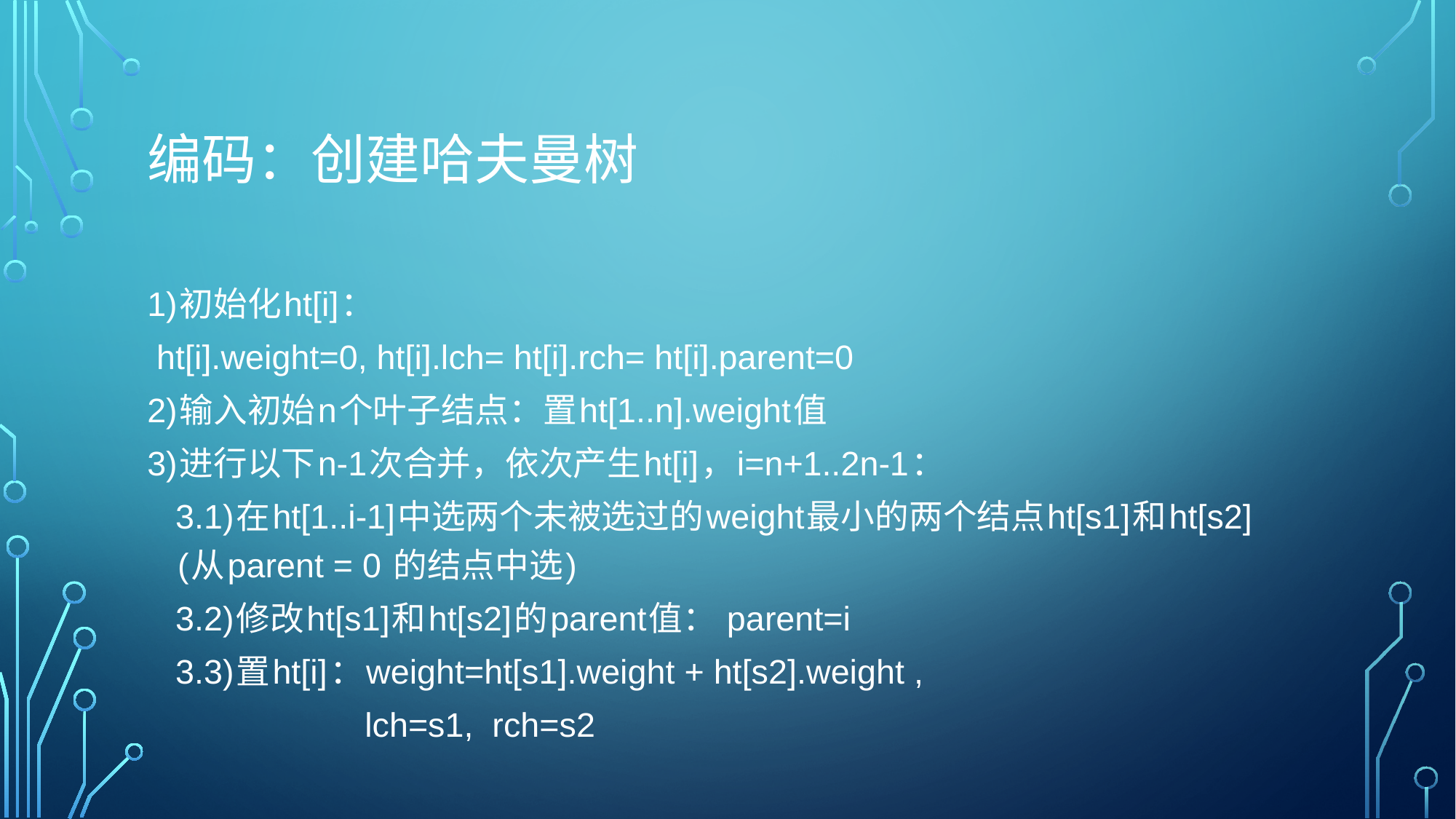

# 编码：创建哈夫曼树
1)初始化ht[i]：
 ht[i].weight=0, ht[i].lch= ht[i].rch= ht[i].parent=0
2)输入初始n个叶子结点：置ht[1..n].weight值
3)进行以下n-1次合并，依次产生ht[i]，i=n+1..2n-1：
   3.1)在ht[1..i-1]中选两个未被选过的weight最小的两个结点ht[s1]和ht[s2] (从parent = 0 的结点中选)
   3.2)修改ht[s1]和ht[s2]的parent值： parent=i
   3.3)置ht[i]：weight=ht[s1].weight + ht[s2].weight ,
                       lch=s1,  rch=s2